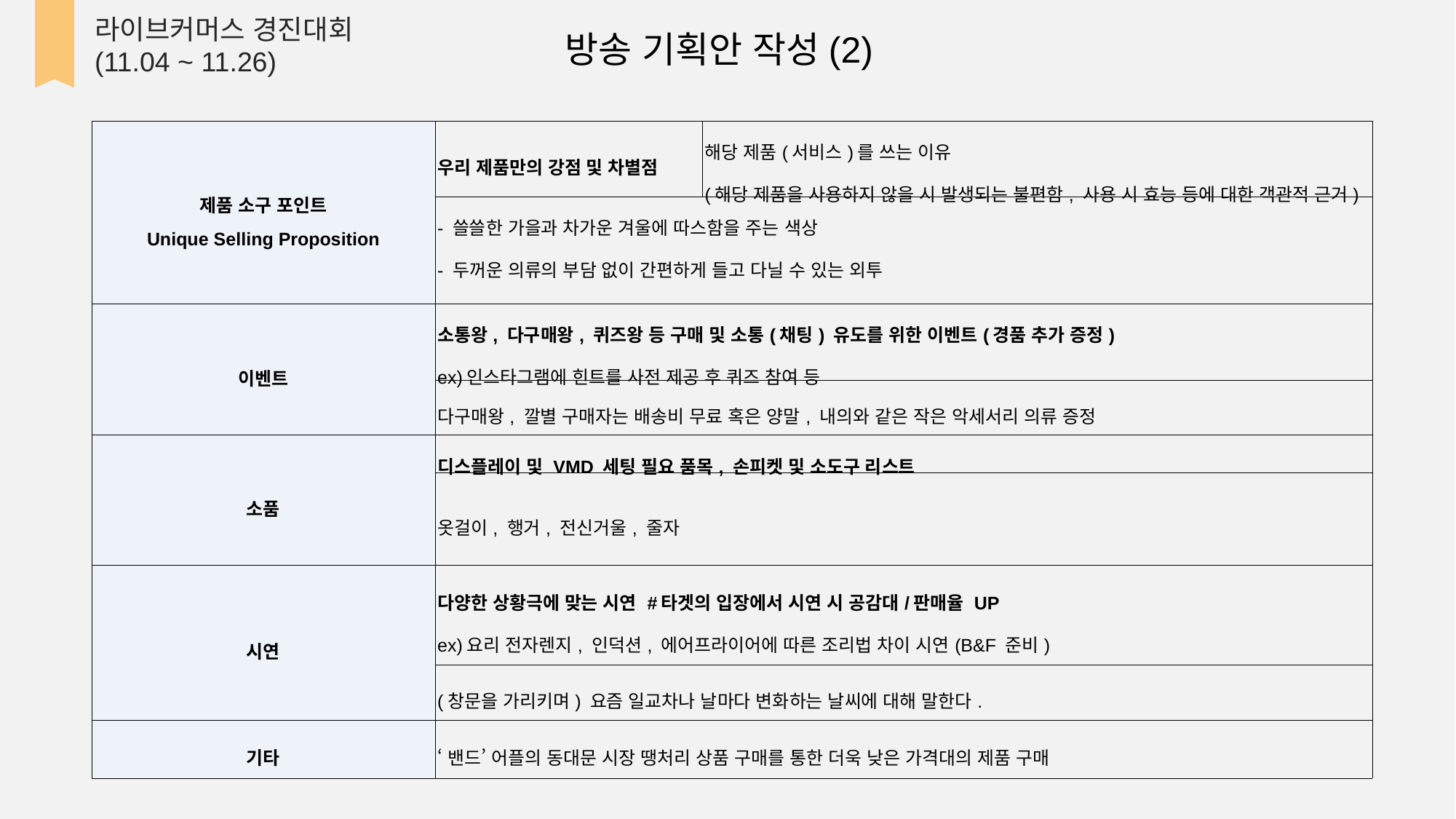

라이브커머스 경진대회
(11.04 ~ 11.26)
방송 기획안 작성(2)
| 제품 소구 포인트 Unique Selling Proposition | 우리 제품만의 강점 및 차별점 | 해당 제품(서비스)를 쓰는 이유 (해당 제품을 사용하지 않을 시 발생되는 불편함, 사용 시 효능 등에 대한 객관적 근거) |
| --- | --- | --- |
|  | - 쓸쓸한 가을과 차가운 겨울에 따스함을 주는 색상 - 두꺼운 의류의 부담 없이 간편하게 들고 다닐 수 있는 외투 - 젊은 소비자가 많은 쇼핑몰에서도 파는 동일 제품을 더 저렴한 가격에! |  |
| 이벤트 | 소통왕, 다구매왕, 퀴즈왕 등 구매 및 소통(채팅) 유도를 위한 이벤트(경품 추가 증정) ex)인스타그램에 힌트를 사전 제공 후 퀴즈 참여 등 |  |
|  | 다구매왕, 깔별 구매자는 배송비 무료 혹은 양말, 내의와 같은 작은 악세서리 의류 증정 |  |
| 소품 | 디스플레이 및 VMD 세팅 필요 품목, 손피켓 및 소도구 리스트 |  |
|  | 옷걸이, 행거, 전신거울, 줄자 |  |
| 시연 | 다양한 상황극에 맞는 시연 #타겟의 입장에서 시연 시 공감대/판매율 UP ex)요리 전자렌지, 인덕션, 에어프라이어에 따른 조리법 차이 시연(B&F 준비) |  |
|  | (창문을 가리키며) 요즘 일교차나 날마다 변화하는 날씨에 대해 말한다. |  |
| 기타 | ‘밴드’ 어플의 동대문 시장 땡처리 상품 구매를 통한 더욱 낮은 가격대의 제품 구매 |  |